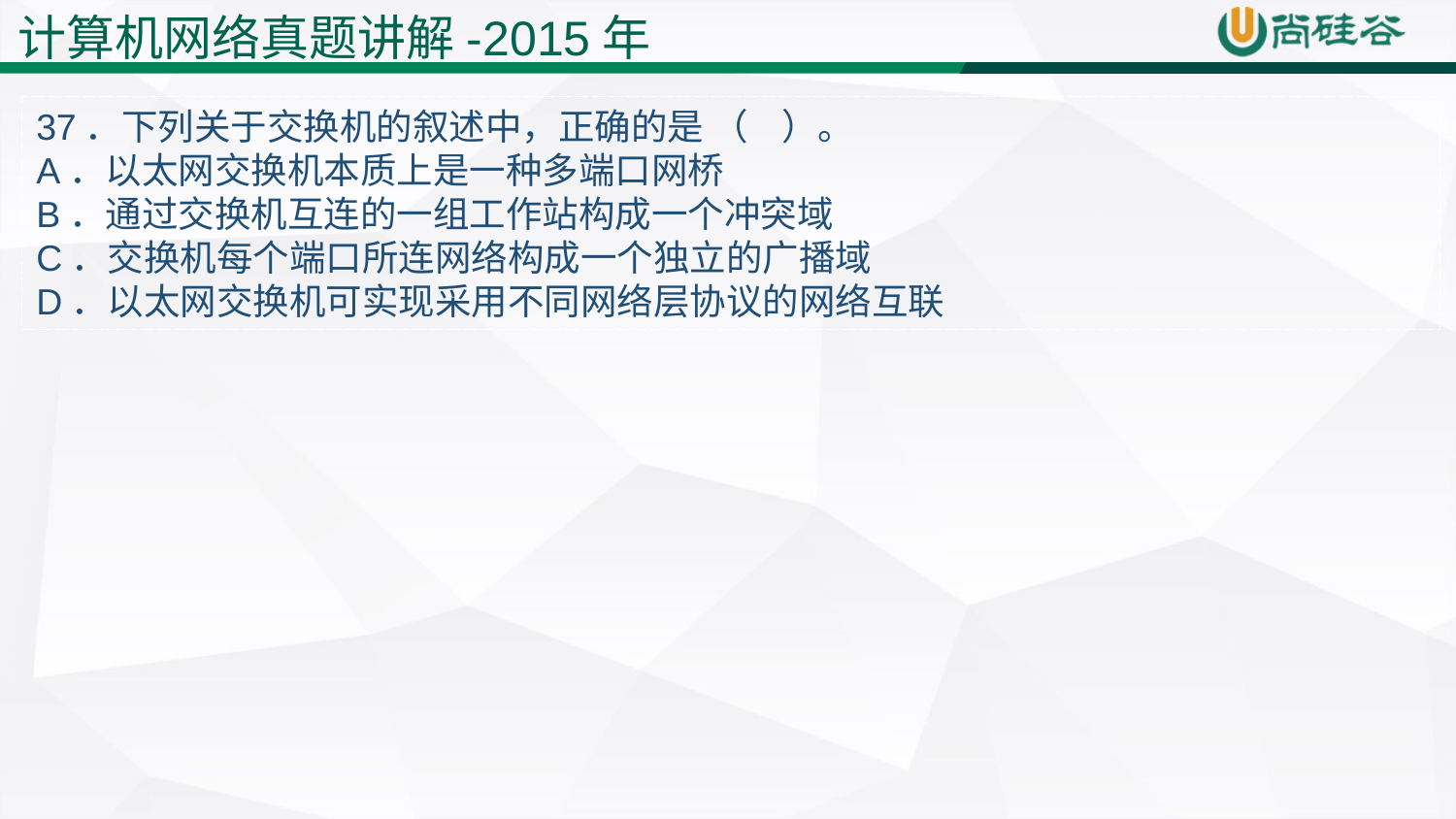

计算机网络真题讲解-2015年

37．下列关于交换机的叙述中，正确的是 （    ）。
A．以太网交换机本质上是一种多端口网桥
B．通过交换机互连的一组工作站构成一个冲突域
C．交换机每个端口所连网络构成一个独立的广播域
D．以太网交换机可实现采用不同网络层协议的网络互联